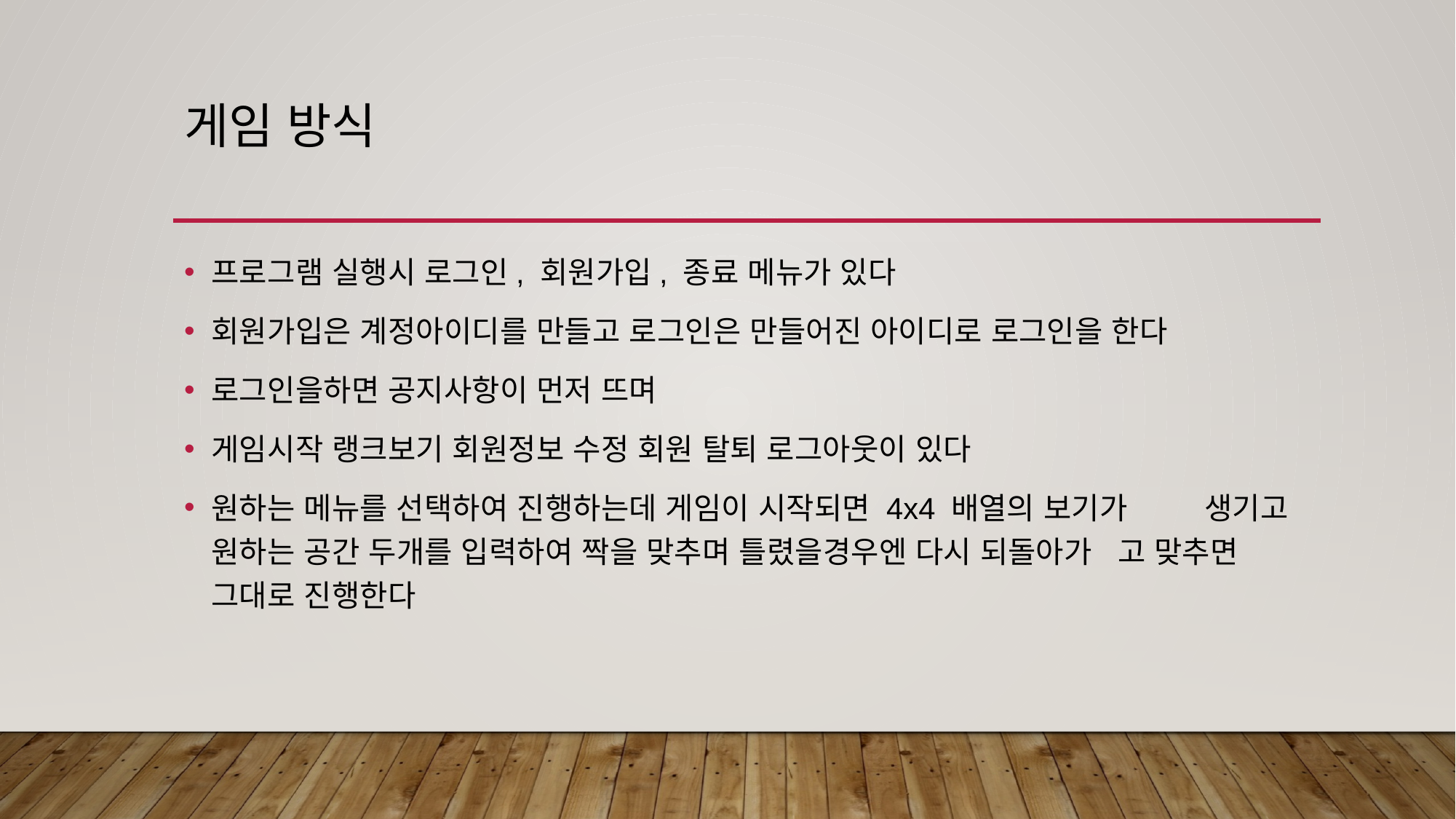

# 게임 방식
프로그램 실행시 로그인, 회원가입, 종료 메뉴가 있다
회원가입은 계정아이디를 만들고 로그인은 만들어진 아이디로 로그인을 한다
로그인을하면 공지사항이 먼저 뜨며
게임시작 랭크보기 회원정보 수정 회원 탈퇴 로그아웃이 있다
원하는 메뉴를 선택하여 진행하는데 게임이 시작되면 4x4 배열의 보기가         생기고 원하는 공간 두개를 입력하여 짝을 맞추며 틀렸을경우엔 다시 되돌아가   고 맞추면 그대로 진행한다